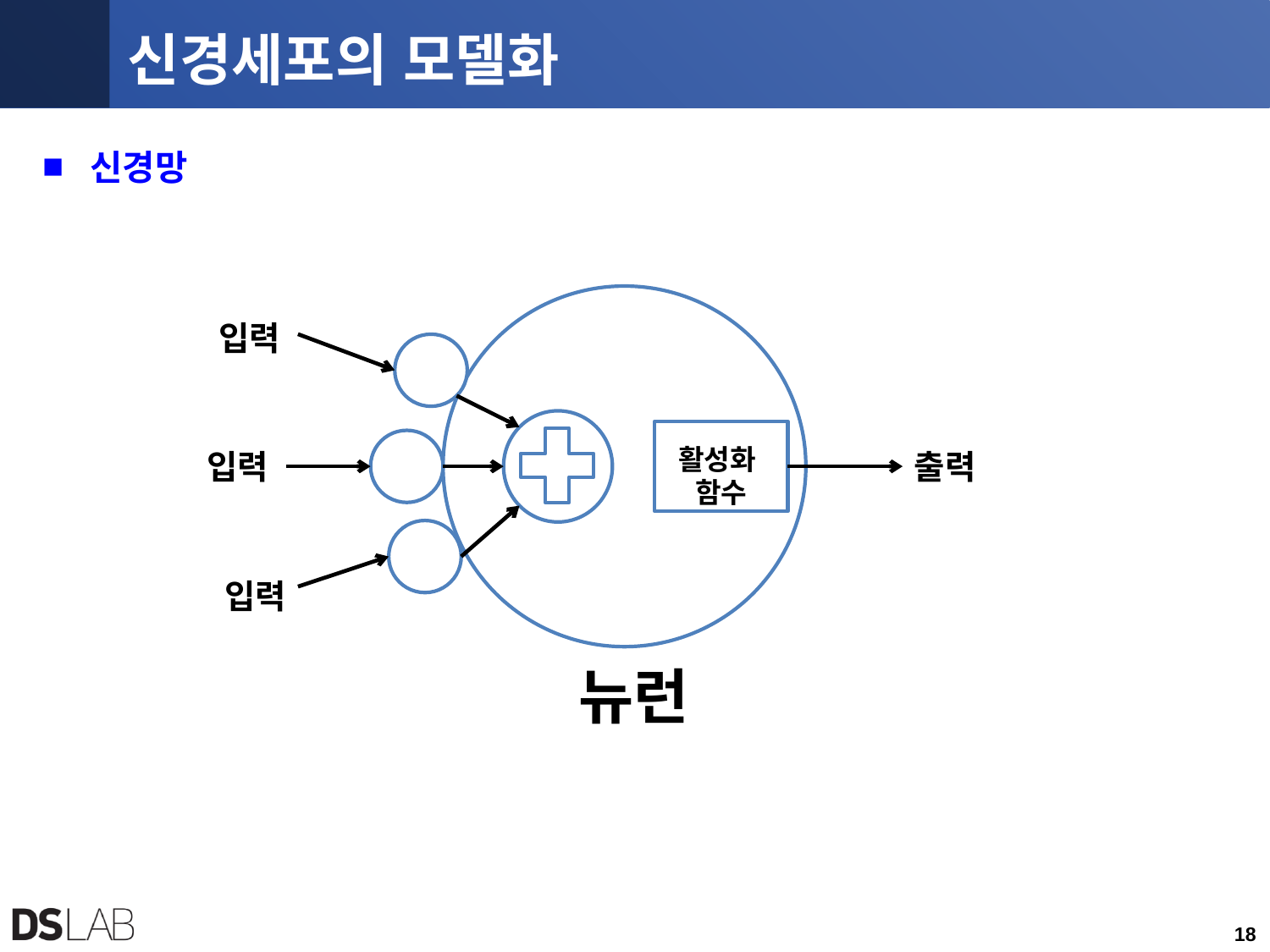

# 신경세포의 모델화
신경망

입력

활성화
함수

입력
출력

입력
뉴런
18